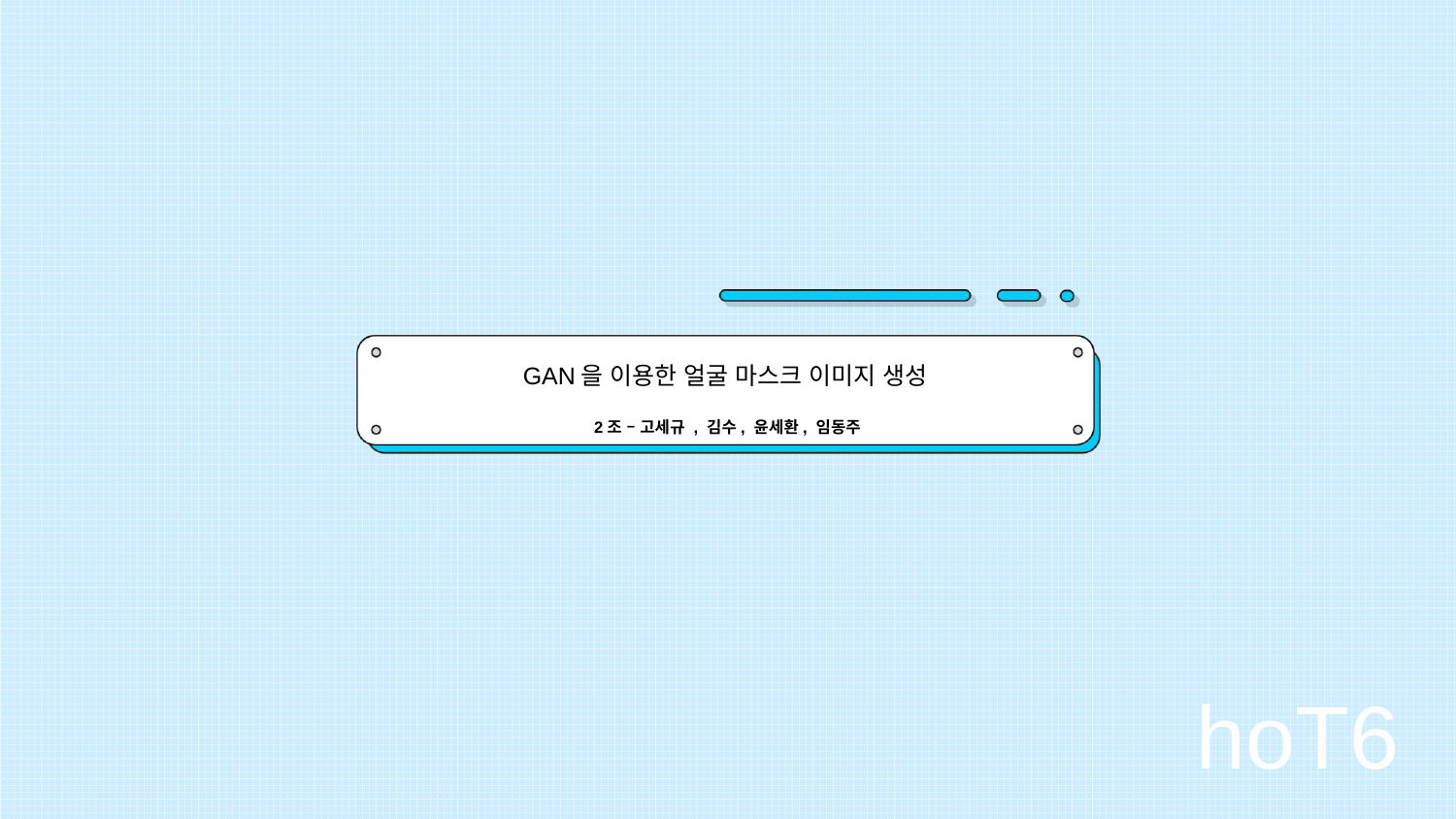

# GAN을 이용한 얼굴 마스크 이미지 생성
2조 – 고세규 , 김수, 윤세환, 임동주
hoT6